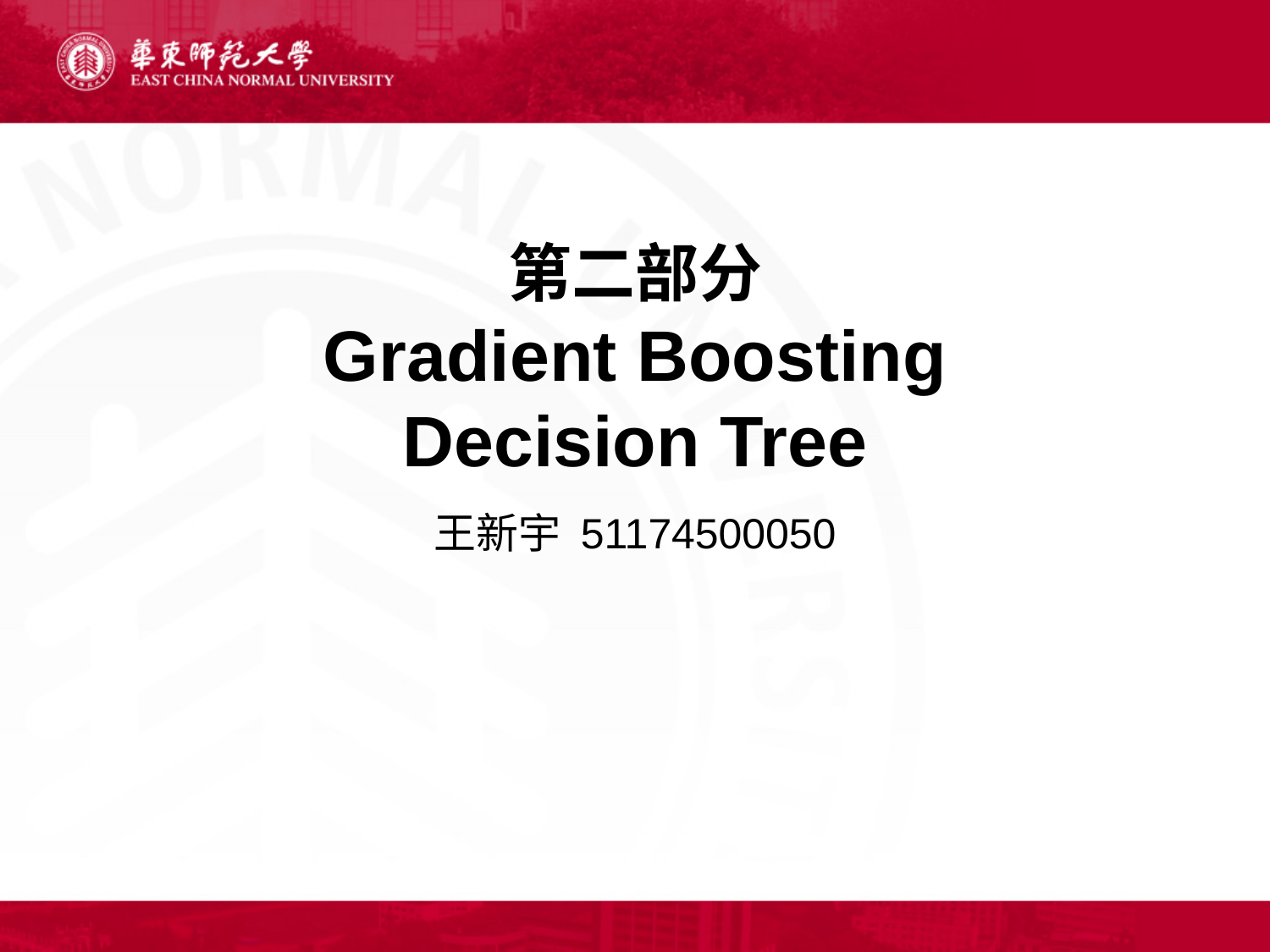

# 第二部分 Gradient Boosting Decision Tree
王新宇 51174500050